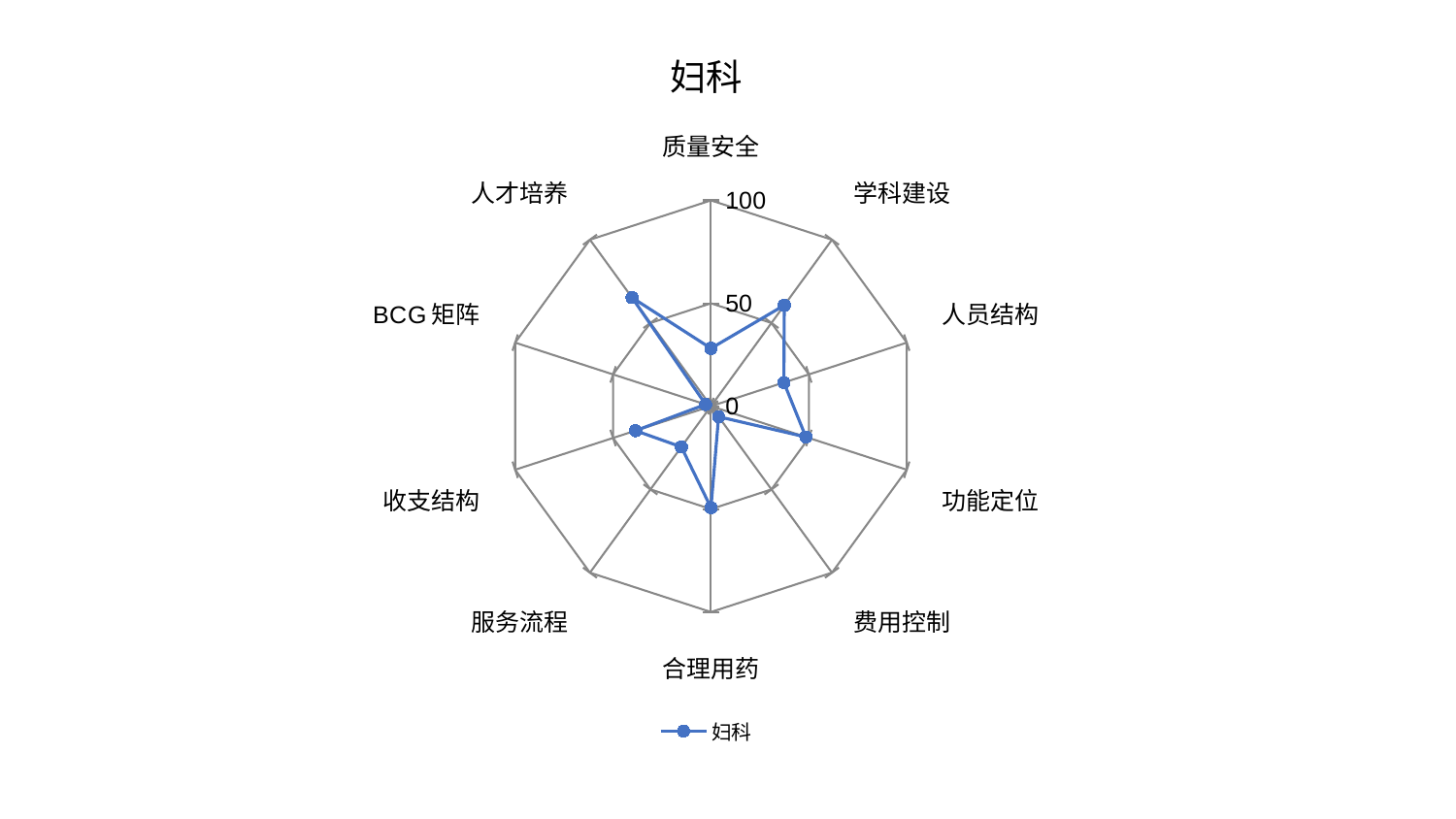

### Chart: 妇科

| Category | 妇科 |
|---|---|
| 质量安全 | 28.11087719303031 |
| 学科建设 | 60.6177718293278 |
| 人员结构 | 37.23821569199278 |
| 功能定位 | 48.48384695434626 |
| 费用控制 | 6.333541384036938 |
| 合理用药 | 49.341166689828285 |
| 服务流程 | 24.500018124284313 |
| 收支结构 | 38.54295230049725 |
| BCG矩阵 | 2.722981350247976 |
| 人才培养 | 65.24217055670607 |
112